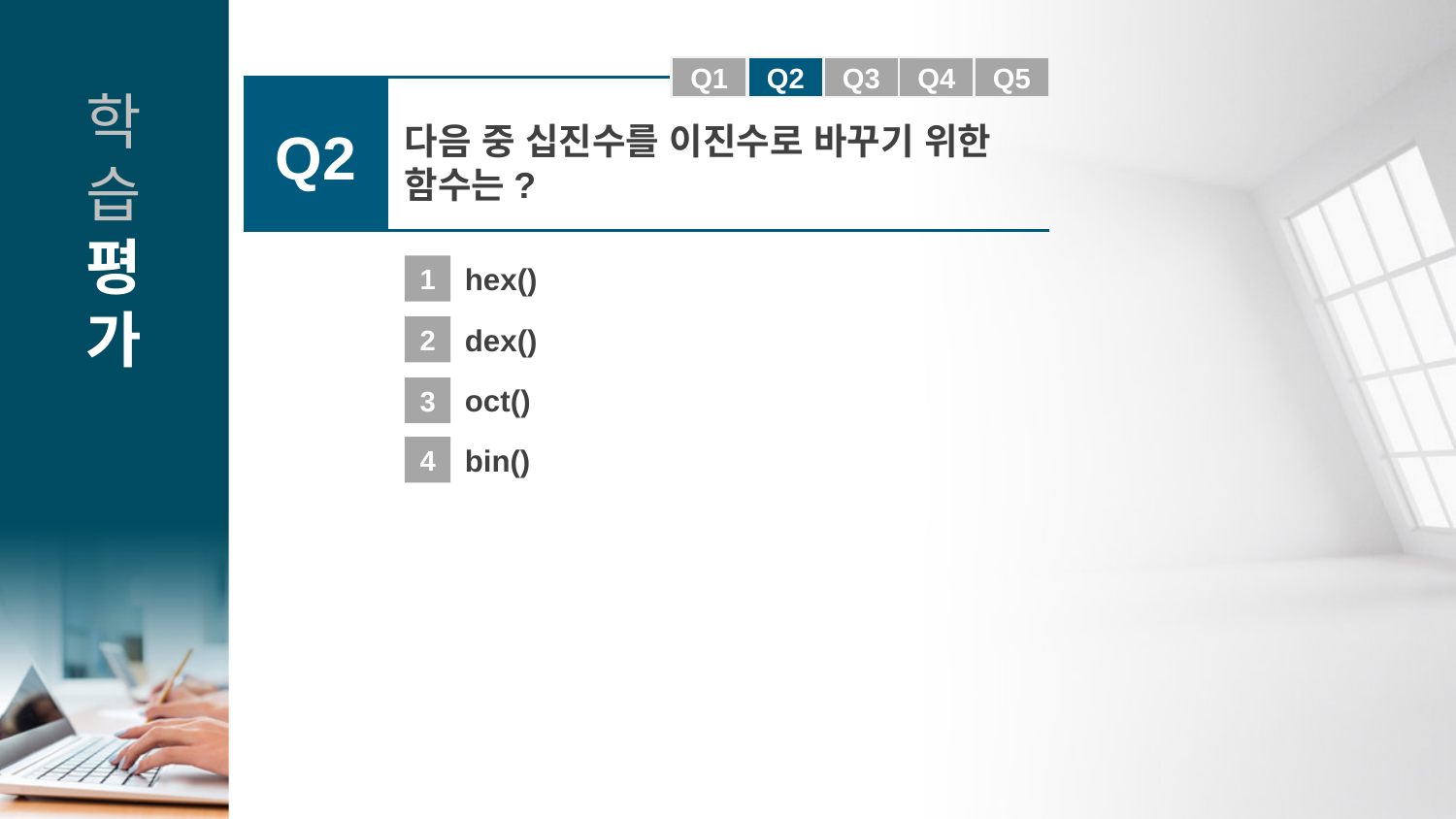

Q1
Q1
Q2
Q3
Q4
Q5
Q2
다음 중 십진수를 이진수로 바꾸기 위한 함수는?
1
hex()
2
dex()
oct()
3
4
bin()